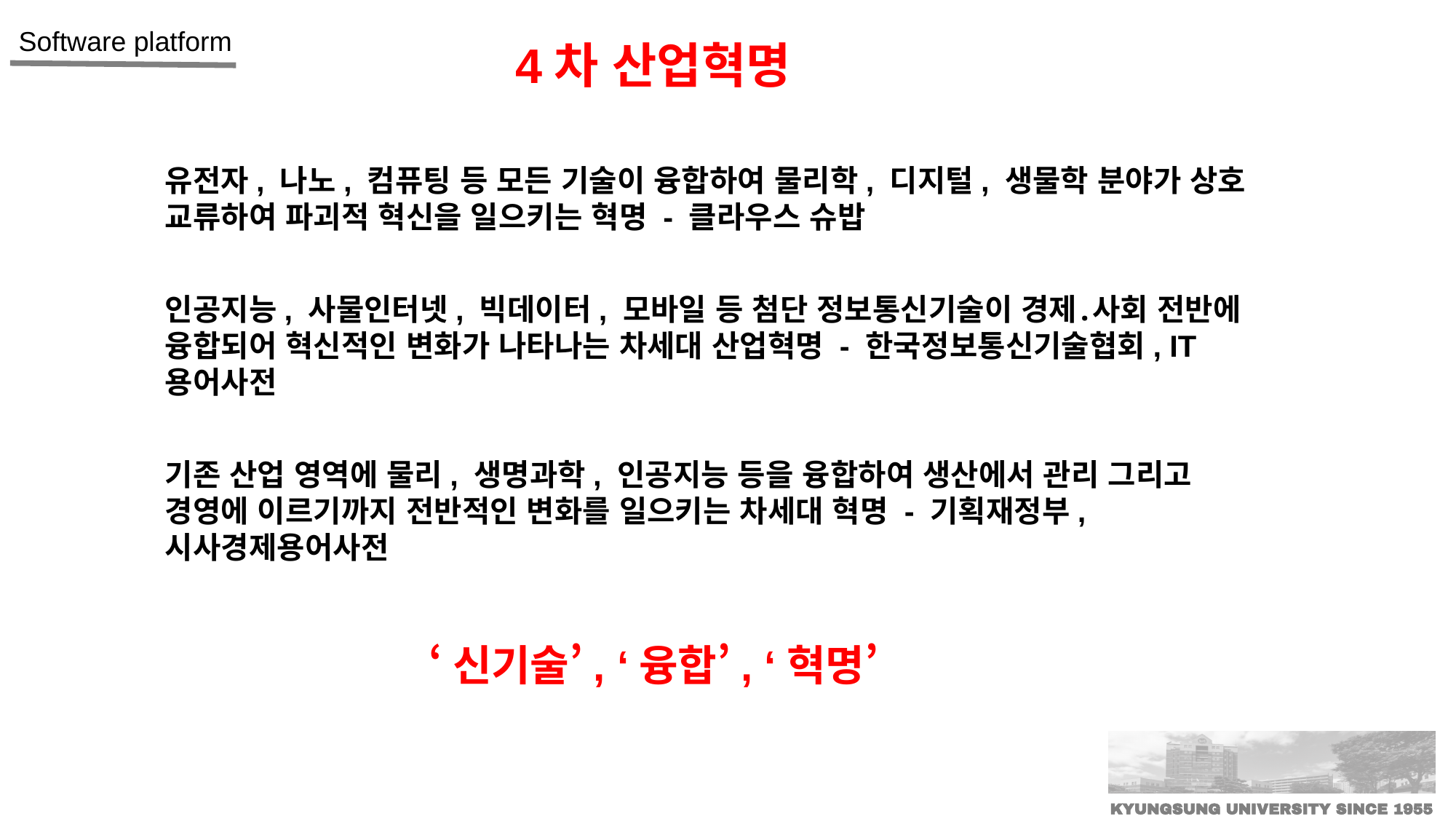

4차 산업혁명
유전자, 나노, 컴퓨팅 등 모든 기술이 융합하여 물리학, 디지털, 생물학 분야가 상호 교류하여 파괴적 혁신을 일으키는 혁명 - 클라우스 슈밥
인공지능, 사물인터넷, 빅데이터, 모바일 등 첨단 정보통신기술이 경제․사회 전반에 융합되어 혁신적인 변화가 나타나는 차세대 산업혁명 - 한국정보통신기술협회, IT 용어사전
기존 산업 영역에 물리, 생명과학, 인공지능 등을 융합하여 생산에서 관리 그리고 경영에 이르기까지 전반적인 변화를 일으키는 차세대 혁명 - 기획재정부, 시사경제용어사전
‘신기술’, ‘융합’, ‘혁명’